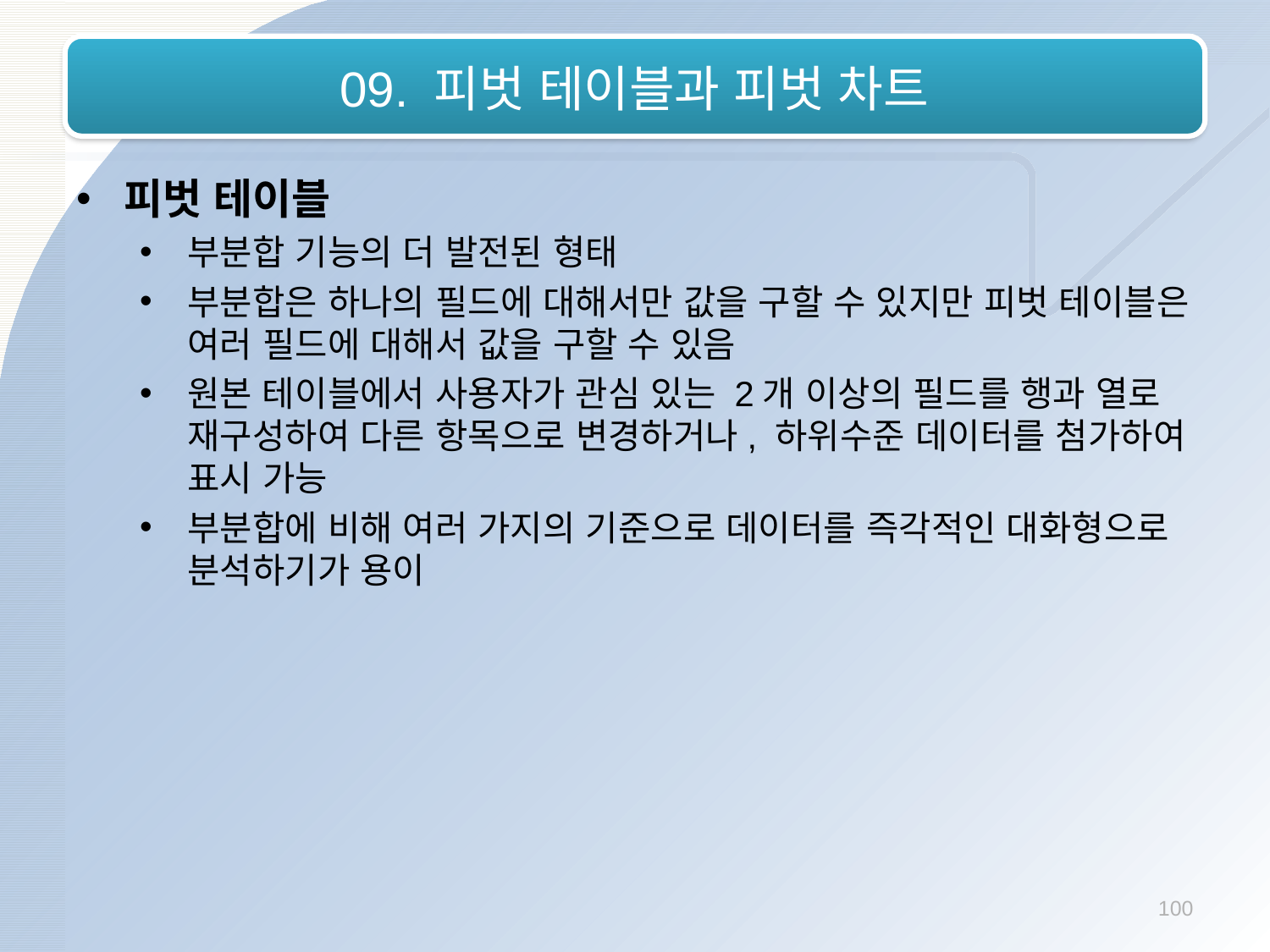

# 09. 피벗 테이블과 피벗 차트
피벗 테이블
부분합 기능의 더 발전된 형태
부분합은 하나의 필드에 대해서만 값을 구할 수 있지만 피벗 테이블은 여러 필드에 대해서 값을 구할 수 있음
원본 테이블에서 사용자가 관심 있는 2개 이상의 필드를 행과 열로 재구성하여 다른 항목으로 변경하거나, 하위수준 데이터를 첨가하여 표시 가능
부분합에 비해 여러 가지의 기준으로 데이터를 즉각적인 대화형으로 분석하기가 용이
100